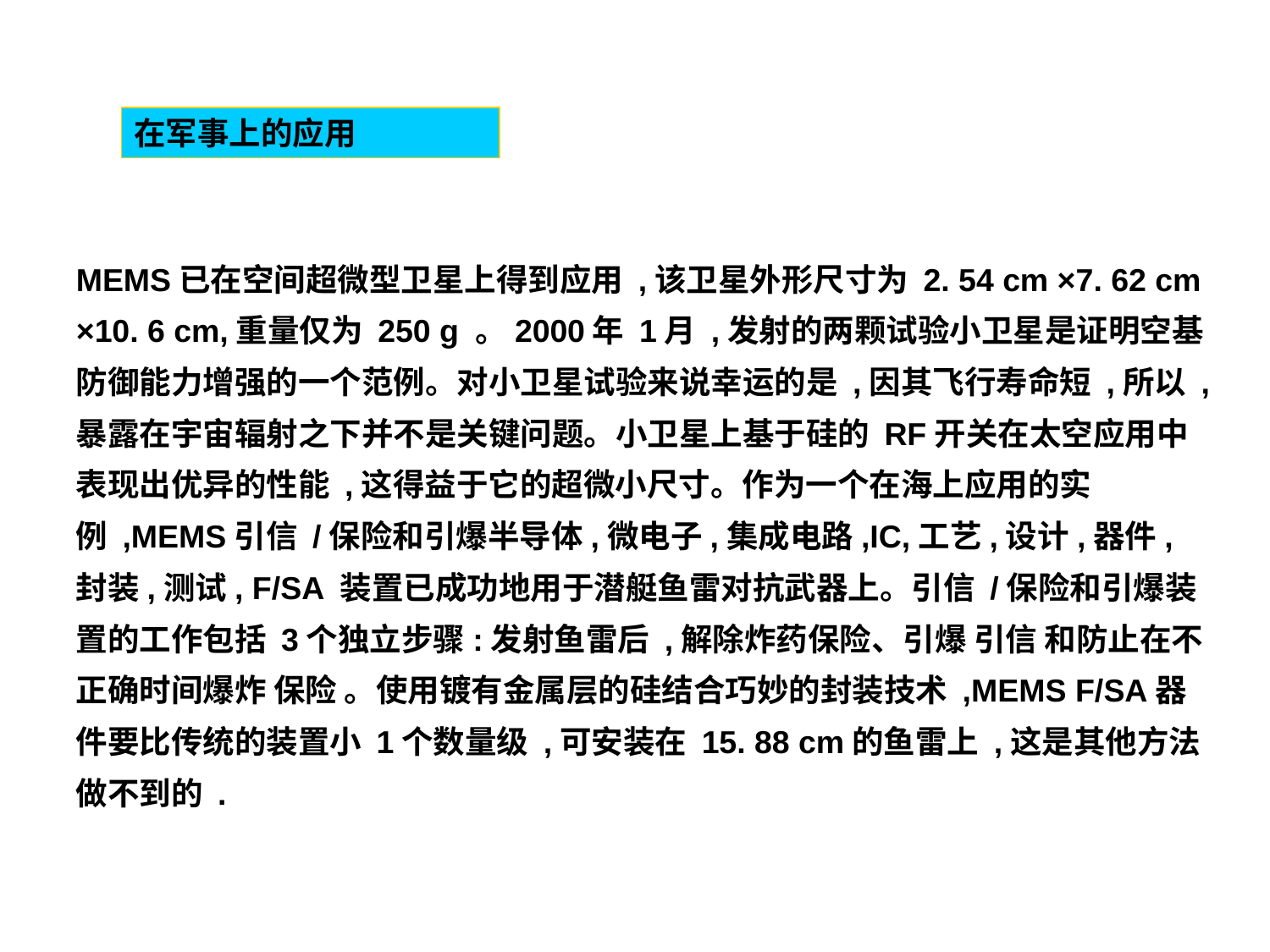

在军事上的应用
MEMS已在空间超微型卫星上得到应用 ,该卫星外形尺寸为 2. 54 cm ×7. 62 cm ×10. 6 cm,重量仅为 250 g 。2000年 1月 ,发射的两颗试验小卫星是证明空基防御能力增强的一个范例。对小卫星试验来说幸运的是 ,因其飞行寿命短 ,所以 ,暴露在宇宙辐射之下并不是关键问题。小卫星上基于硅的 RF开关在太空应用中表现出优异的性能 ,这得益于它的超微小尺寸。作为一个在海上应用的实例 ,MEMS引信 /保险和引爆半导体,微电子,集成电路,IC,工艺,设计,器件,封装,测试, F/SA 装置已成功地用于潜艇鱼雷对抗武器上。引信 /保险和引爆装置的工作包括 3个独立步骤:发射鱼雷后 ,解除炸药保险、引爆 引信 和防止在不正确时间爆炸 保险 。使用镀有金属层的硅结合巧妙的封装技术 ,MEMS F/SA器件要比传统的装置小 1个数量级 ,可安装在 15. 88 cm的鱼雷上 ,这是其他方法做不到的 .